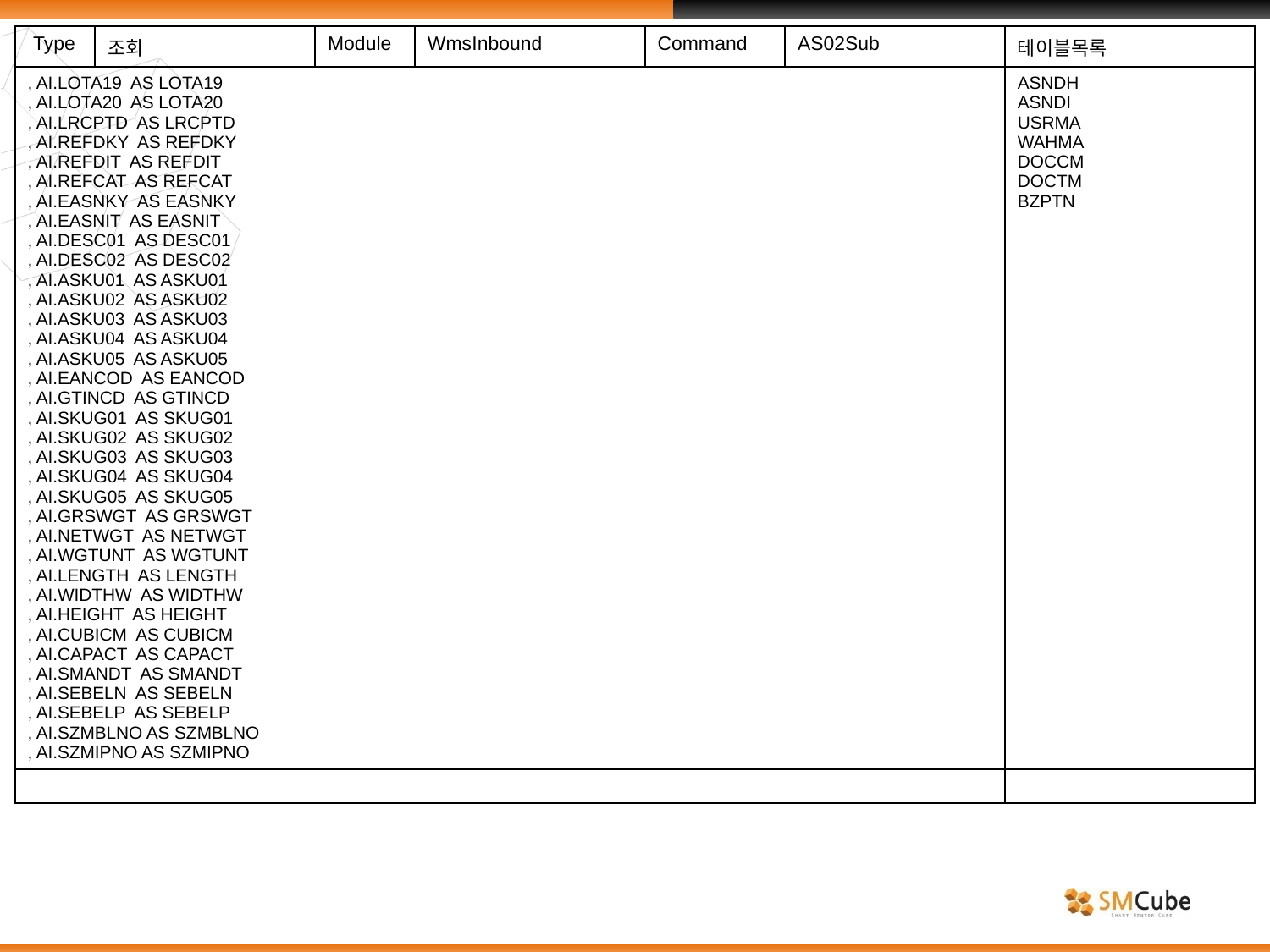

| Type | 조회 | Module | WmsInbound | Command | AS02Sub | 테이블목록 |
| --- | --- | --- | --- | --- | --- | --- |
| , AI.LOTA19 AS LOTA19 , AI.LOTA20 AS LOTA20 , AI.LRCPTD AS LRCPTD , AI.REFDKY AS REFDKY , AI.REFDIT AS REFDIT , AI.REFCAT AS REFCAT , AI.EASNKY AS EASNKY , AI.EASNIT AS EASNIT , AI.DESC01 AS DESC01 , AI.DESC02 AS DESC02 , AI.ASKU01 AS ASKU01 , AI.ASKU02 AS ASKU02 , AI.ASKU03 AS ASKU03 , AI.ASKU04 AS ASKU04 , AI.ASKU05 AS ASKU05 , AI.EANCOD AS EANCOD , AI.GTINCD AS GTINCD , AI.SKUG01 AS SKUG01 , AI.SKUG02 AS SKUG02 , AI.SKUG03 AS SKUG03 , AI.SKUG04 AS SKUG04 , AI.SKUG05 AS SKUG05 , AI.GRSWGT AS GRSWGT , AI.NETWGT AS NETWGT , AI.WGTUNT AS WGTUNT , AI.LENGTH AS LENGTH , AI.WIDTHW AS WIDTHW , AI.HEIGHT AS HEIGHT , AI.CUBICM AS CUBICM , AI.CAPACT AS CAPACT , AI.SMANDT AS SMANDT , AI.SEBELN AS SEBELN , AI.SEBELP AS SEBELP , AI.SZMBLNO AS SZMBLNO , AI.SZMIPNO AS SZMIPNO |  |  |  |  |  | ASNDH ASNDI USRMA WAHMA DOCCM DOCTM BZPTN |
|  |  |  |  |  |  |  |